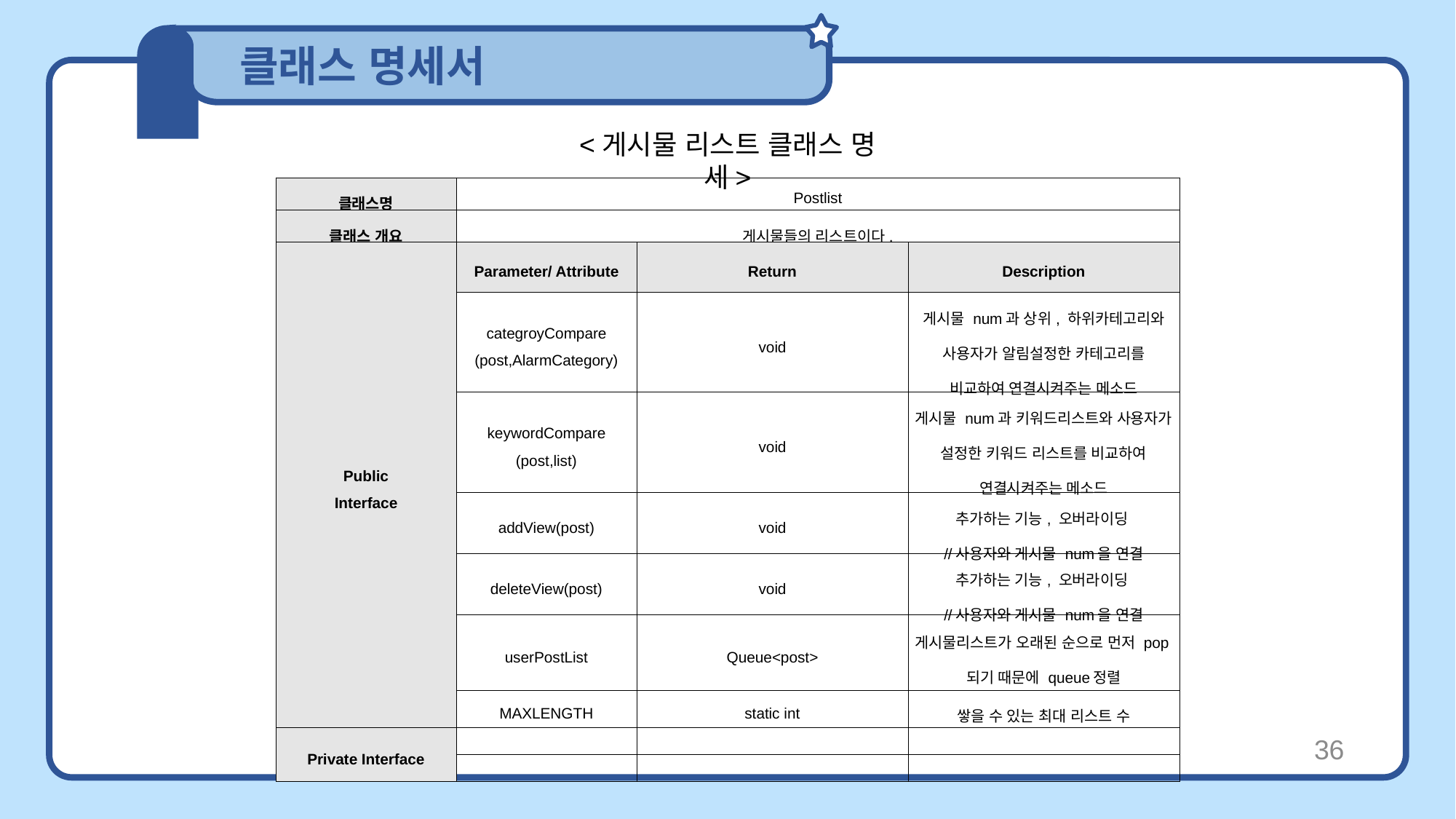

클래스 명세서

<게시물 리스트 클래스 명세>
| 클래스명 | Postlist |  |  |
| --- | --- | --- | --- |
| 클래스 개요 | 게시물들의 리스트이다. |  |  |
| Public Interface | Parameter/ Attribute | Return | Description |
|  | categroyCompare (post,AlarmCategory) | void | 게시물 num과 상위, 하위카테고리와 사용자가 알림설정한 카테고리를 비교하여 연결시켜주는 메소드 |
|  | keywordCompare (post,list) | void | 게시물 num과 키워드리스트와 사용자가 설정한 키워드 리스트를 비교하여 연결시켜주는 메소드 |
|  | addView(post) | void | 추가하는 기능, 오버라이딩 //사용자와 게시물 num을 연결 |
|  | deleteView(post) | void | 추가하는 기능, 오버라이딩 //사용자와 게시물 num을 연결 |
|  | userPostList | Queue<post> | 게시물리스트가 오래된 순으로 먼저 pop되기 때문에 queue정렬 |
|  | MAXLENGTH | static int | 쌓을 수 있는 최대 리스트 수 |
| Private Interface |  |  |  |
|  |  |  |  |
36